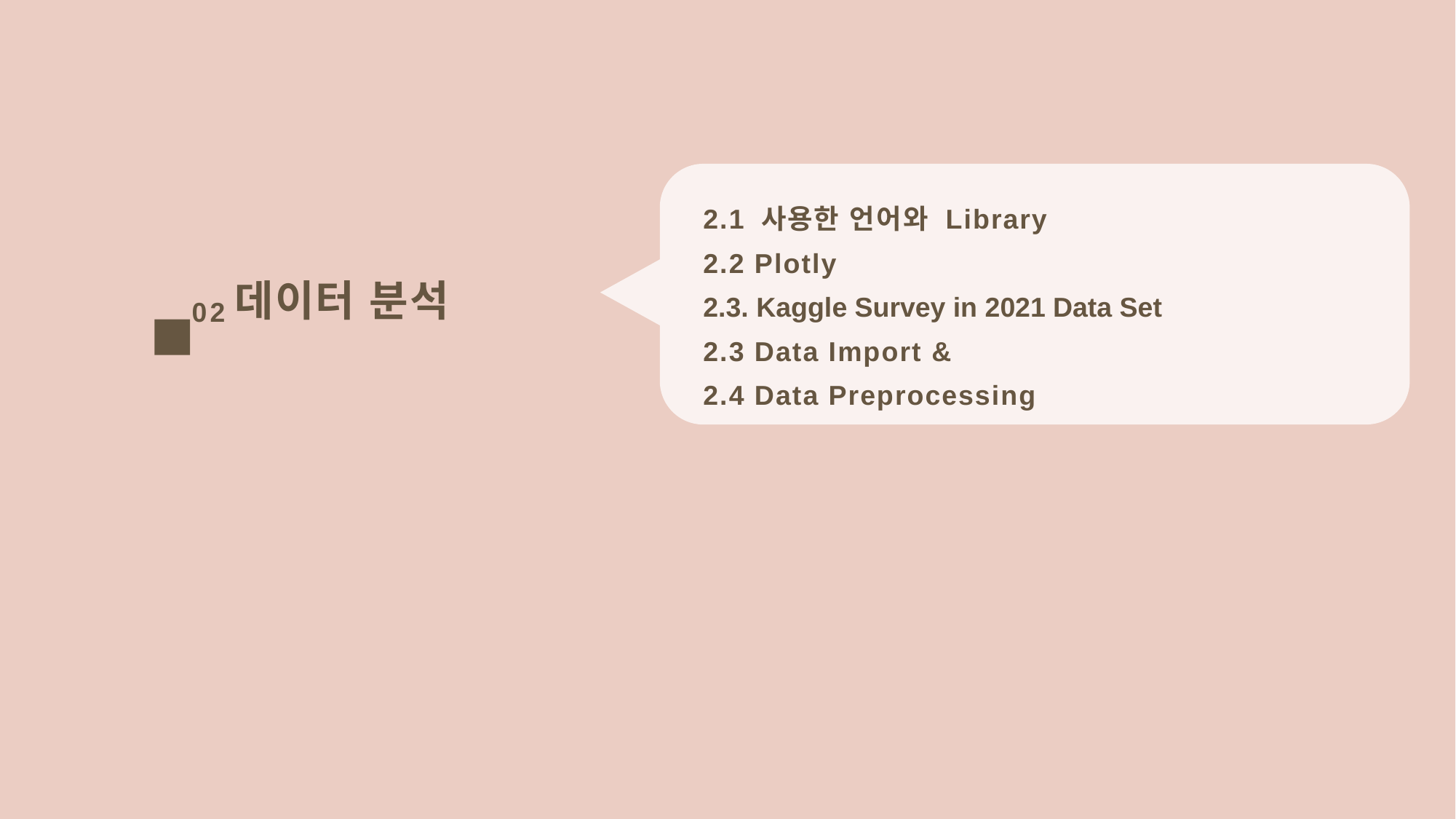

2.1 사용한 언어와 Library
2.2 Plotly
2.3. Kaggle Survey in 2021 Data Set
2.3 Data Import &
2.4 Data Preprocessing

데이터 분석
02